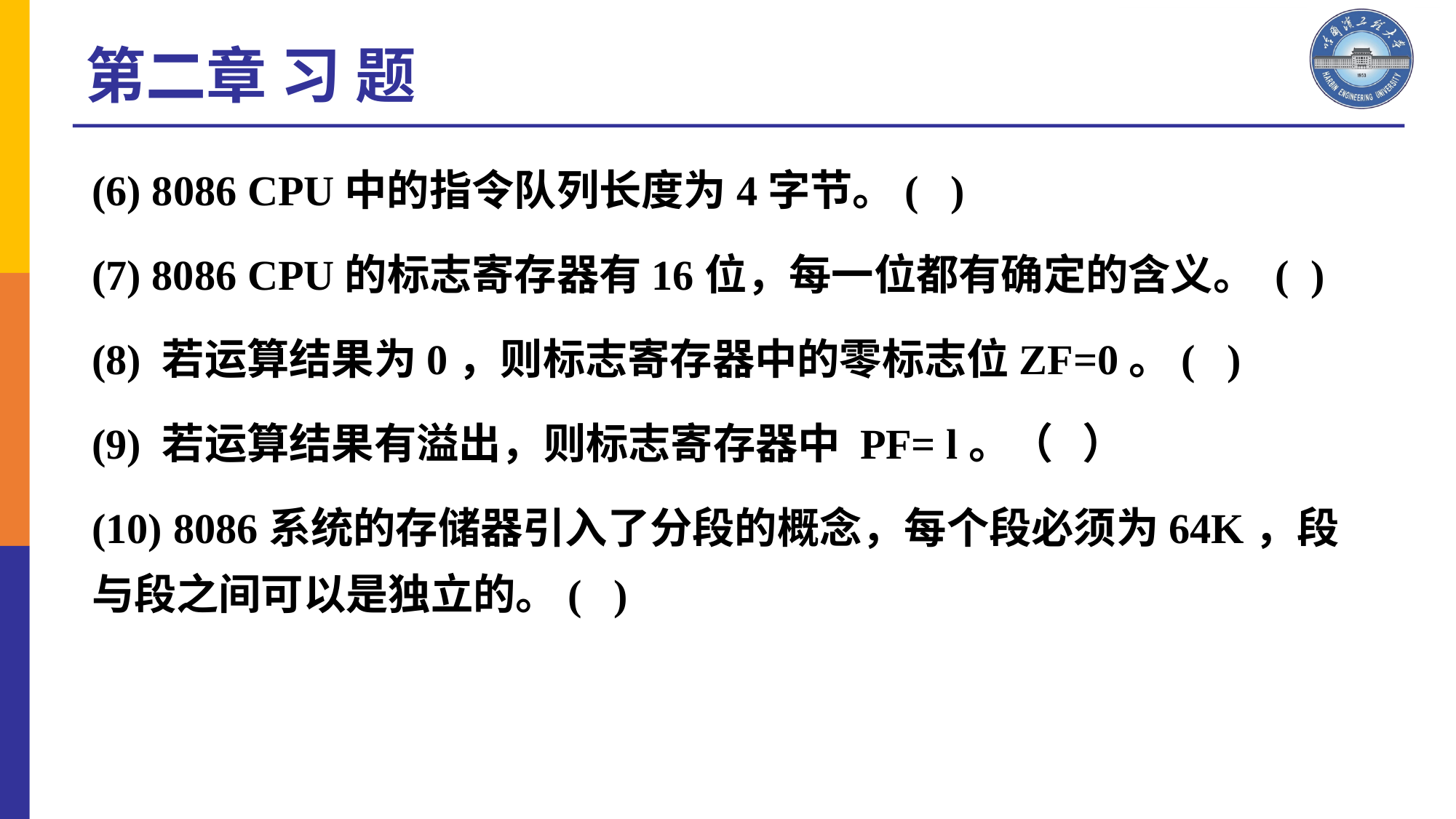

第二章 习 题
(6) 8086 CPU中的指令队列长度为4字节。(   )
(7) 8086 CPU的标志寄存器有16位，每一位都有确定的含义。 (  )
(8) 若运算结果为0，则标志寄存器中的零标志位ZF=0。(   )
(9) 若运算结果有溢出，则标志寄存器中 PF= l。（   ）
(10) 8086系统的存储器引入了分段的概念，每个段必须为64K，段与段之间可以是独立的。(   )